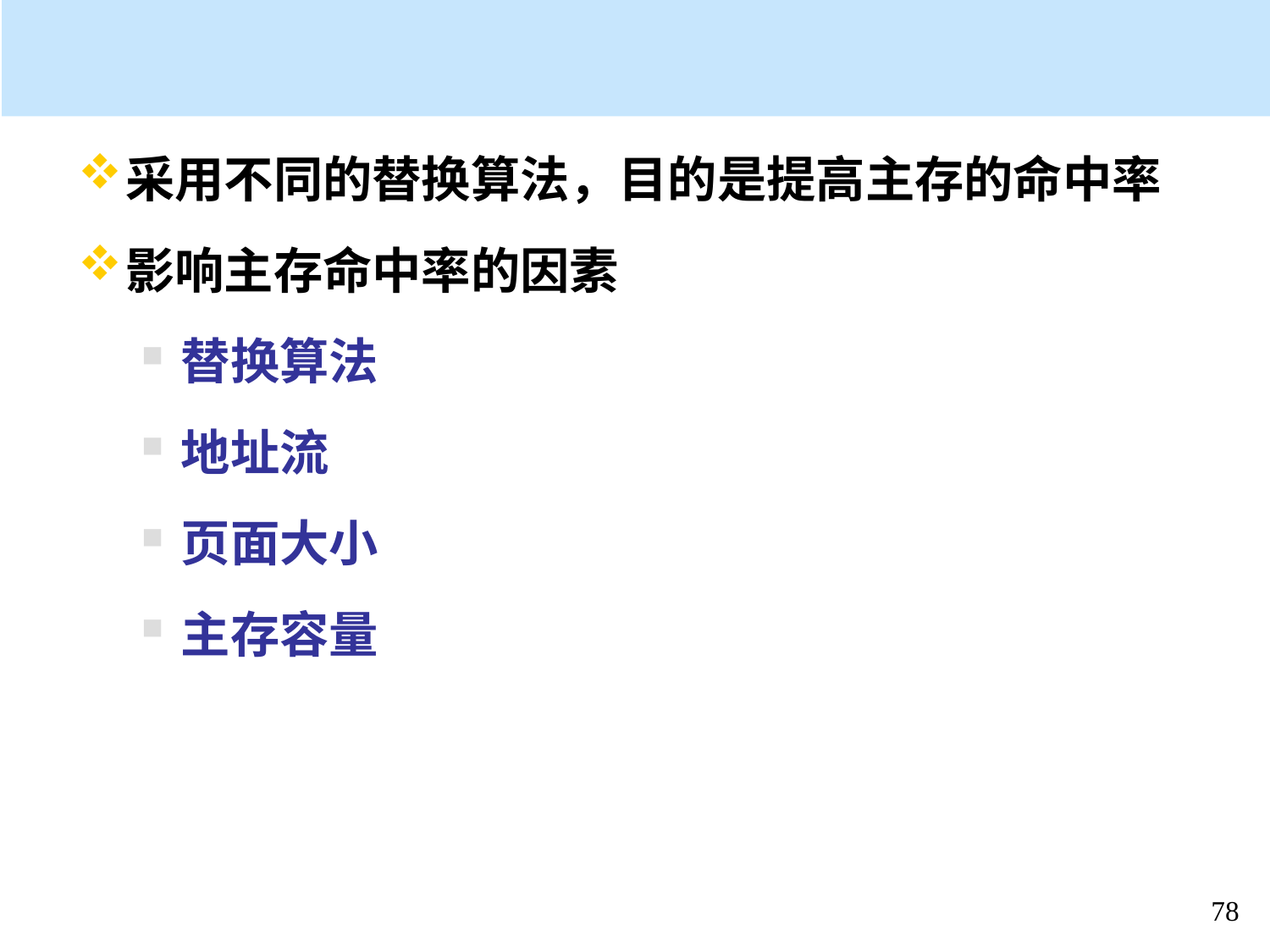

#
采用不同的替换算法，目的是提高主存的命中率
影响主存命中率的因素
替换算法
地址流
页面大小
主存容量